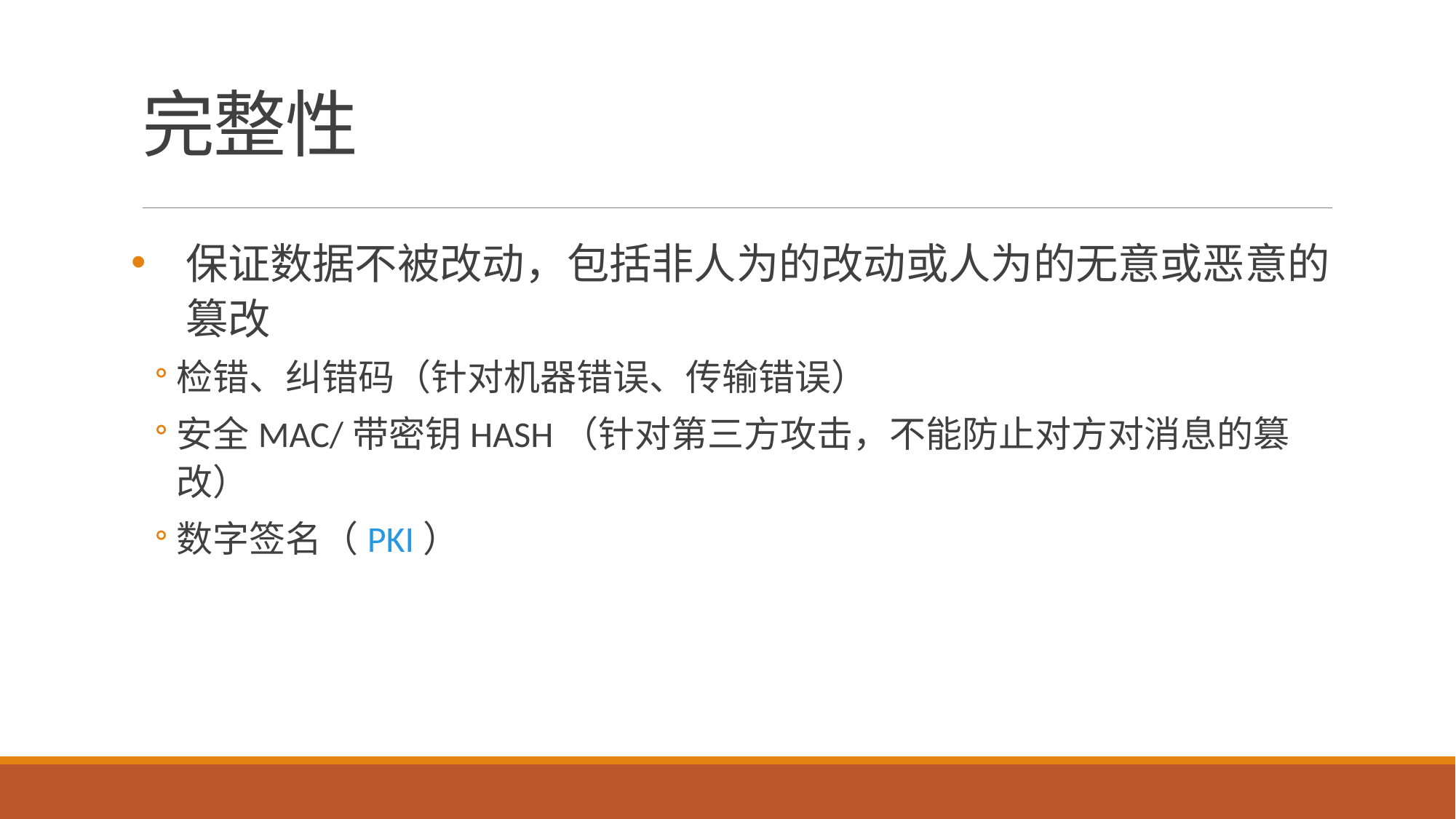

# 完整性
保证数据不被改动，包括非人为的改动或人为的无意或恶意的篡改
检错、纠错码（针对机器错误、传输错误）
安全MAC/带密钥HASH（针对第三方攻击，不能防止对方对消息的篡改）
数字签名（PKI）